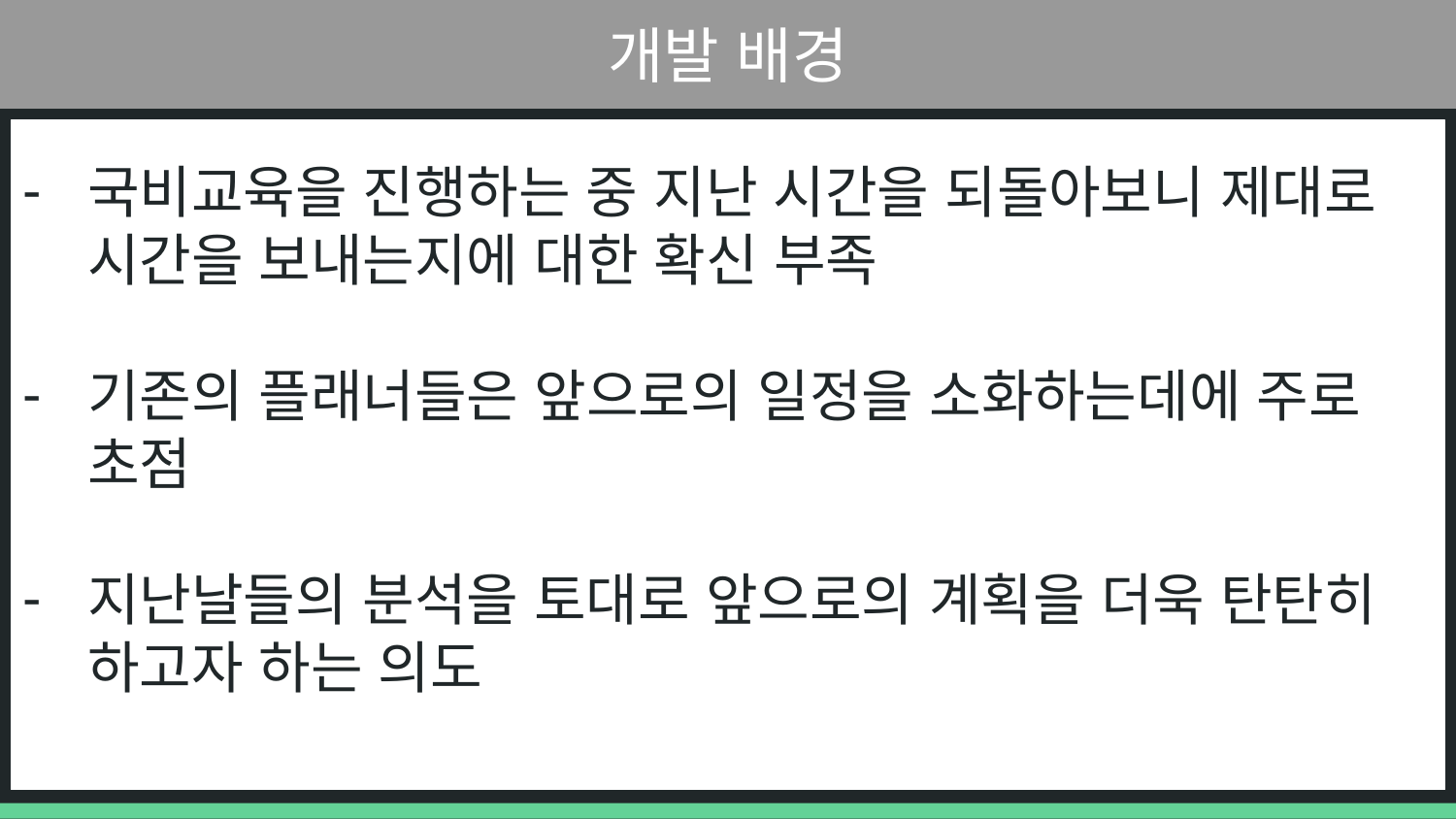

개발 배경

국비교육을 진행하는 중 지난 시간을 되돌아보니 제대로 시간을 보내는지에 대한 확신 부족

기존의 플래너들은 앞으로의 일정을 소화하는데에 주로 초점

지난날들의 분석을 토대로 앞으로의 계획을 더욱 탄탄히 하고자 하는 의도